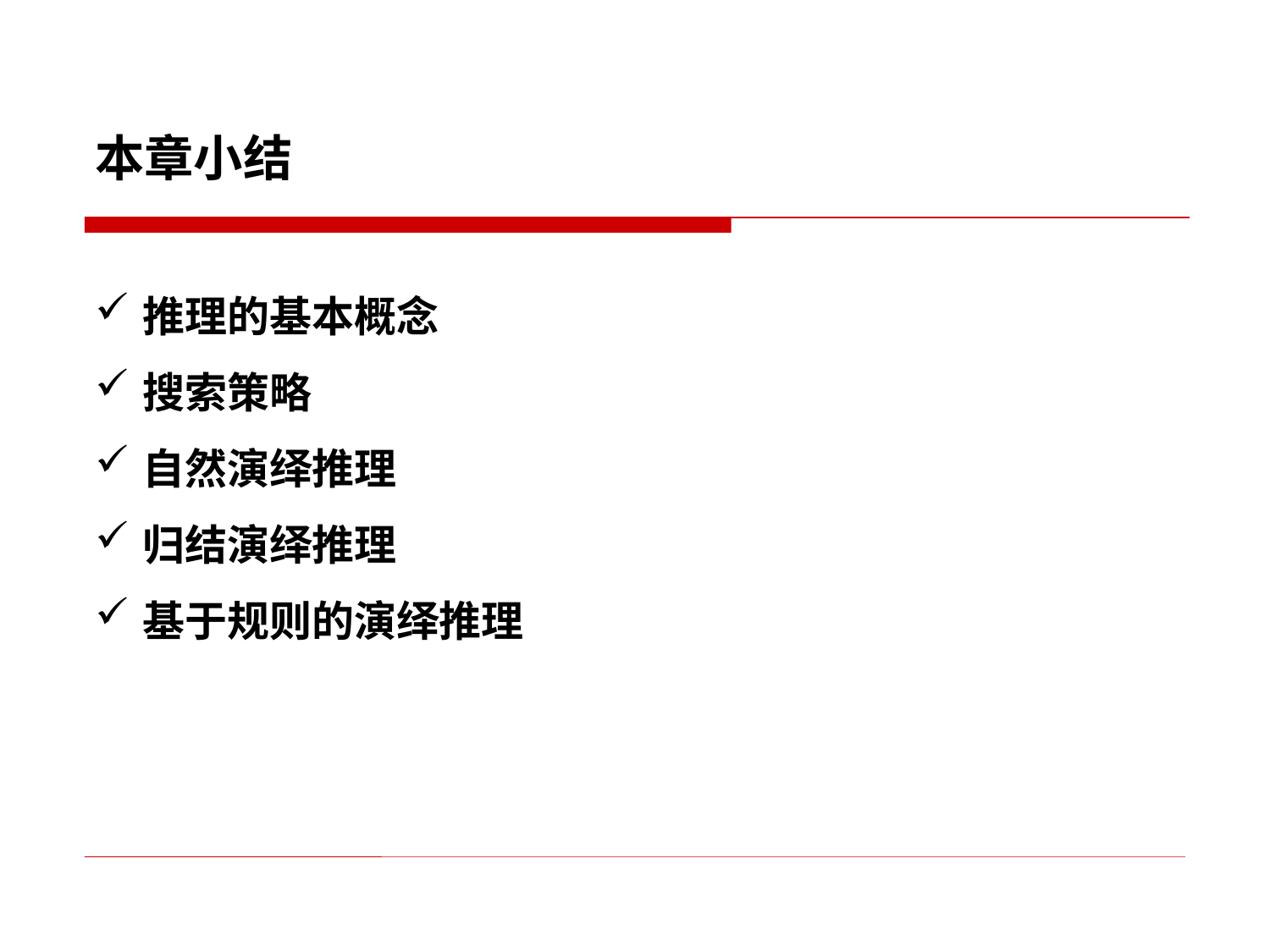

本章小结
推理的基本概念
搜索策略
自然演绎推理
归结演绎推理
基于规则的演绎推理